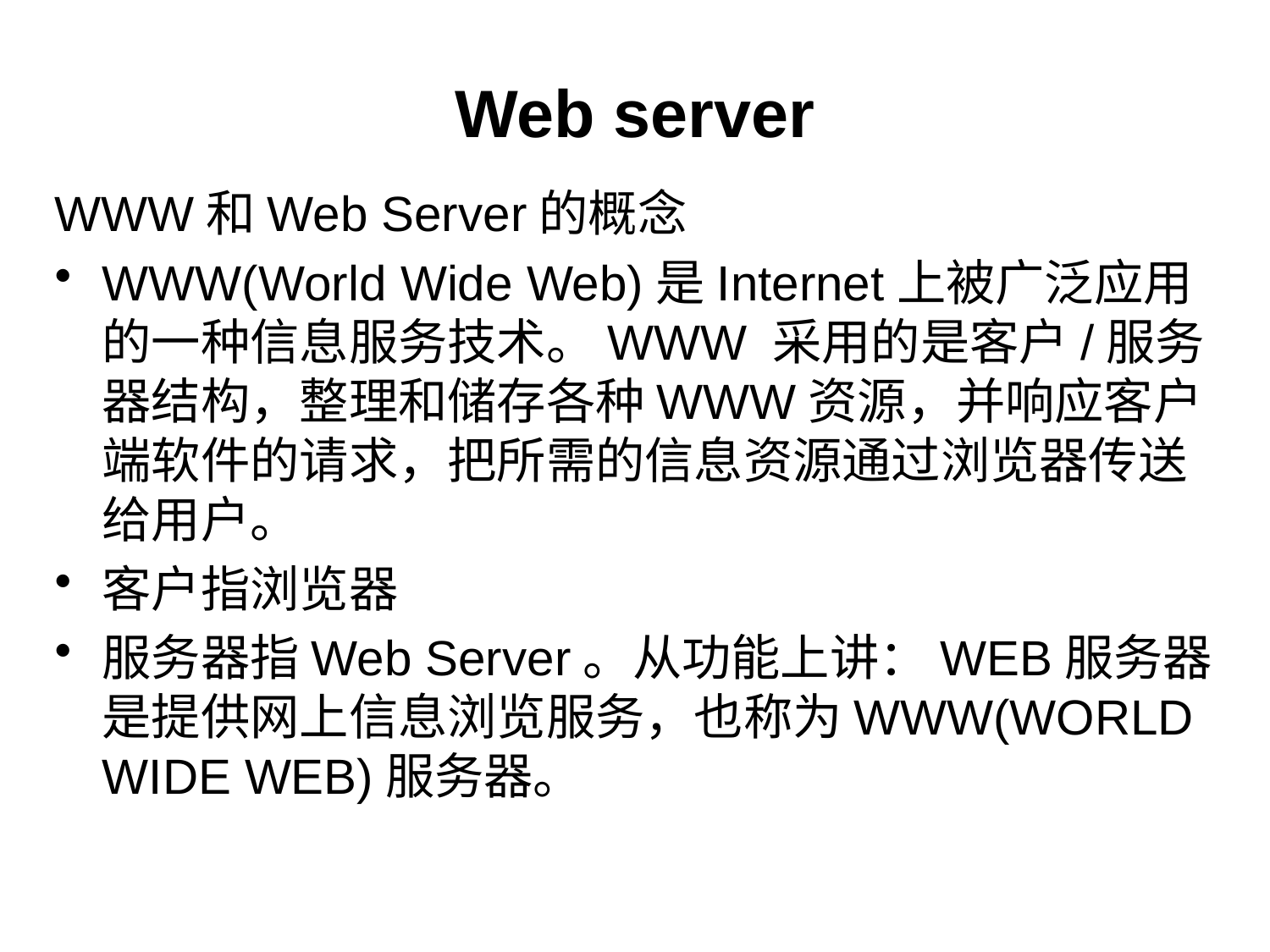

# Web server
WWW和Web Server的概念
WWW(World Wide Web)是Internet上被广泛应用的一种信息服务技术。WWW 采用的是客户/服务器结构，整理和储存各种WWW资源，并响应客户端软件的请求，把所需的信息资源通过浏览器传送给用户。
客户指浏览器
服务器指Web Server。从功能上讲：WEB服务器是提供网上信息浏览服务，也称为WWW(WORLD WIDE WEB)服务器。